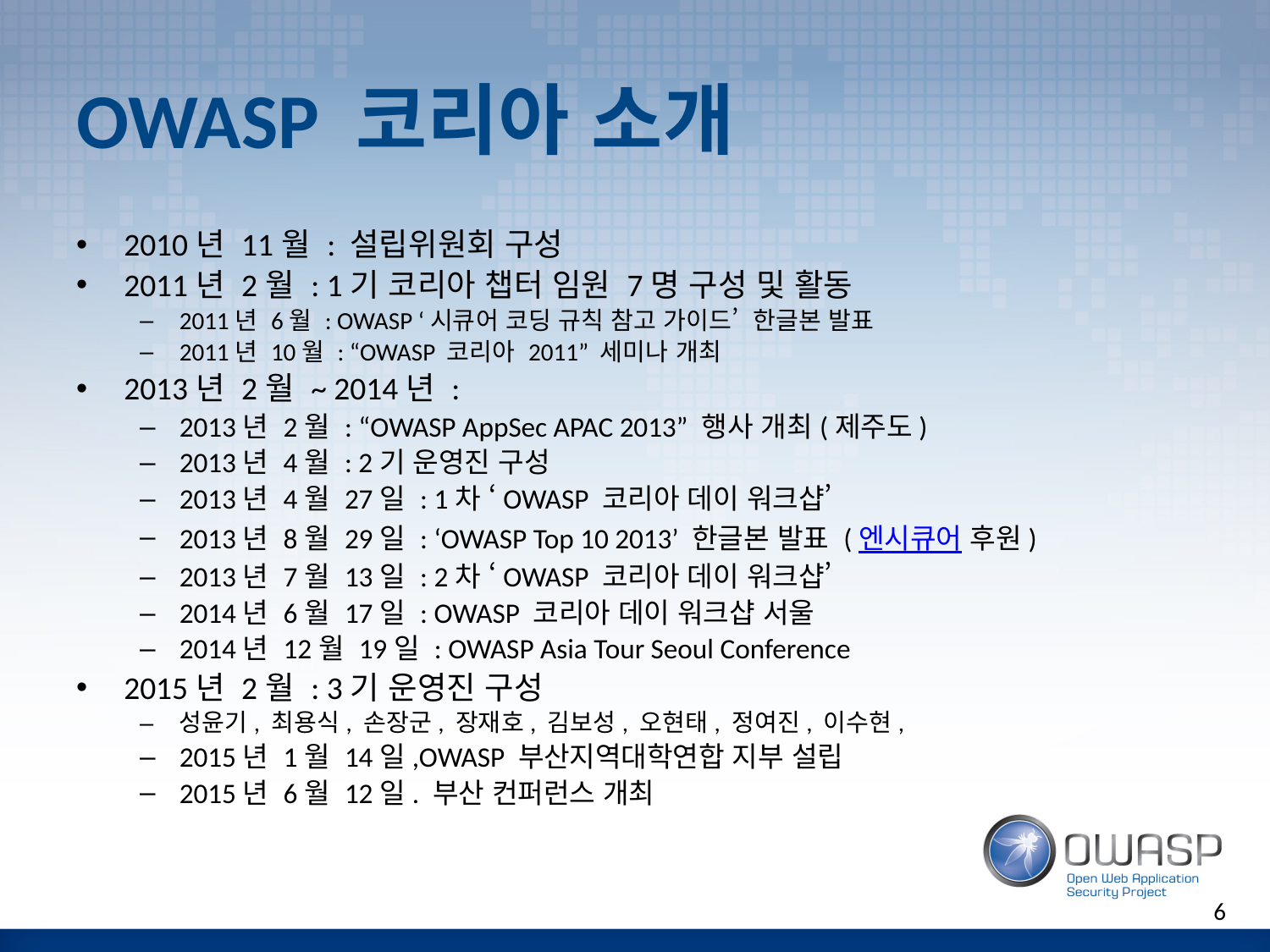

# OWASP 코리아 소개
2010년 11월 : 설립위원회 구성
2011년 2월 : 1기 코리아 챕터 임원 7명 구성 및 활동
2011년 6월 : OWASP ‘시큐어 코딩 규칙 참고 가이드’  한글본 발표
2011년 10월 : “OWASP 코리아 2011” 세미나 개최
2013년 2월 ~ 2014년 :
2013년 2월 : “OWASP AppSec APAC 2013” 행사 개최(제주도)
2013년 4월 : 2기 운영진 구성
2013년 4월 27일 : 1차 ‘OWASP 코리아 데이 워크샵’
2013년 8월 29일 : ‘OWASP Top 10 2013’ 한글본 발표 (엔시큐어 후원)
2013년 7월 13일 : 2차 ‘OWASP 코리아 데이 워크샵’
2014년 6월 17일 : OWASP 코리아 데이 워크샵 서울
2014년 12월 19일 : OWASP Asia Tour Seoul Conference
2015년 2월 : 3기 운영진 구성
성윤기, 최용식, 손장군, 장재호, 김보성, 오현태, 정여진, 이수현,
2015년 1월 14일,OWASP 부산지역대학연합 지부 설립
2015년 6월 12일. 부산 컨퍼런스 개최

6